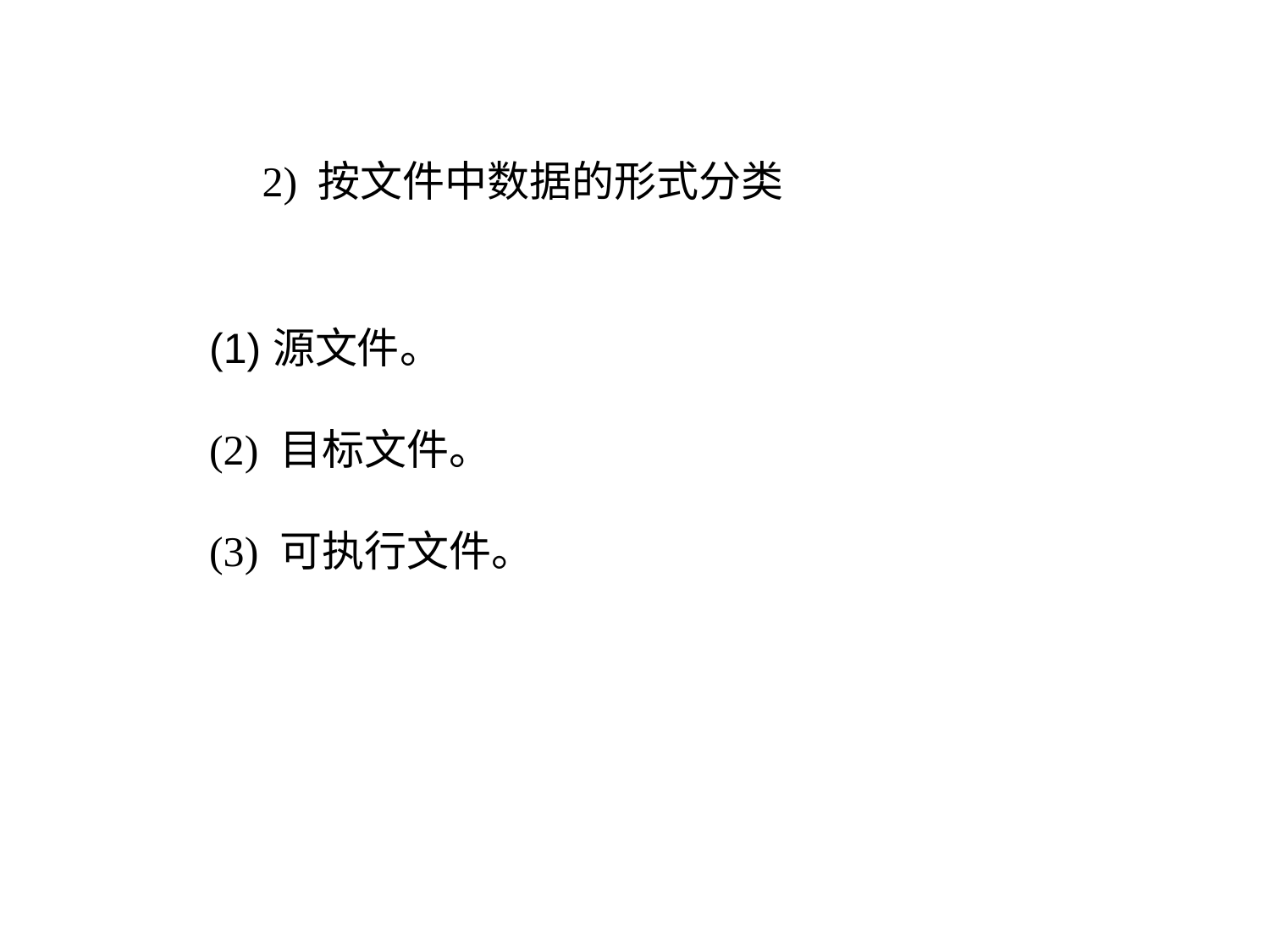

2) 按文件中数据的形式分类
源文件。
(2) 目标文件。
(3) 可执行文件。